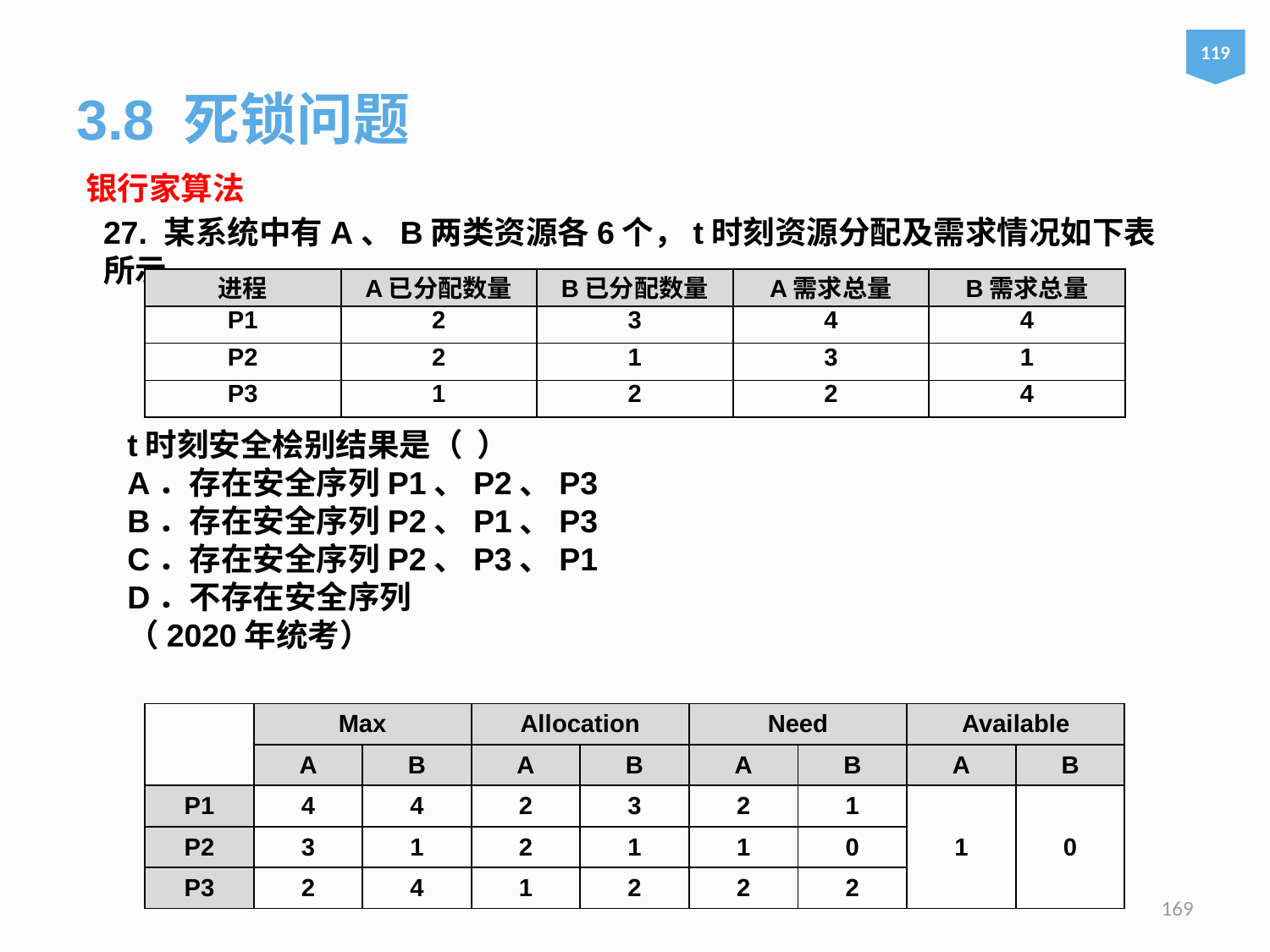

119
3.8 死锁问题
银行家算法

27. 某系统中有A、B两类资源各6个，t时刻资源分配及需求情况如下表所示

| 进程 | A已分配数量 | B已分配数量 | A需求总量 | B需求总量 |
| --- | --- | --- | --- | --- |
| P1 | 2 | 3 | 4 | 4 |
| P2 | 2 | 1 | 3 | 1 |
| P3 | 1 | 2 | 2 | 4 |
t时刻安全桧别结果是（  ）
A．存在安全序列P1、P2、P3
B．存在安全序列P2、P1、P3
C．存在安全序列P2、P3、P1
D．不存在安全序列
（2020年统考）
|  | Max |  | Allocation |  | Need |  | Available |  |
| --- | --- | --- | --- | --- | --- | --- | --- | --- |
|  | A | B | A | B | A | B | A | B |
| P1 | 4 | 4 | 2 | 3 | 2 | 1 | 1 | 0 |
| P2 | 3 | 1 | 2 | 1 | 1 | 0 |  |  |
| P3 | 2 | 4 | 1 | 2 | 2 | 2 |  |  |
169